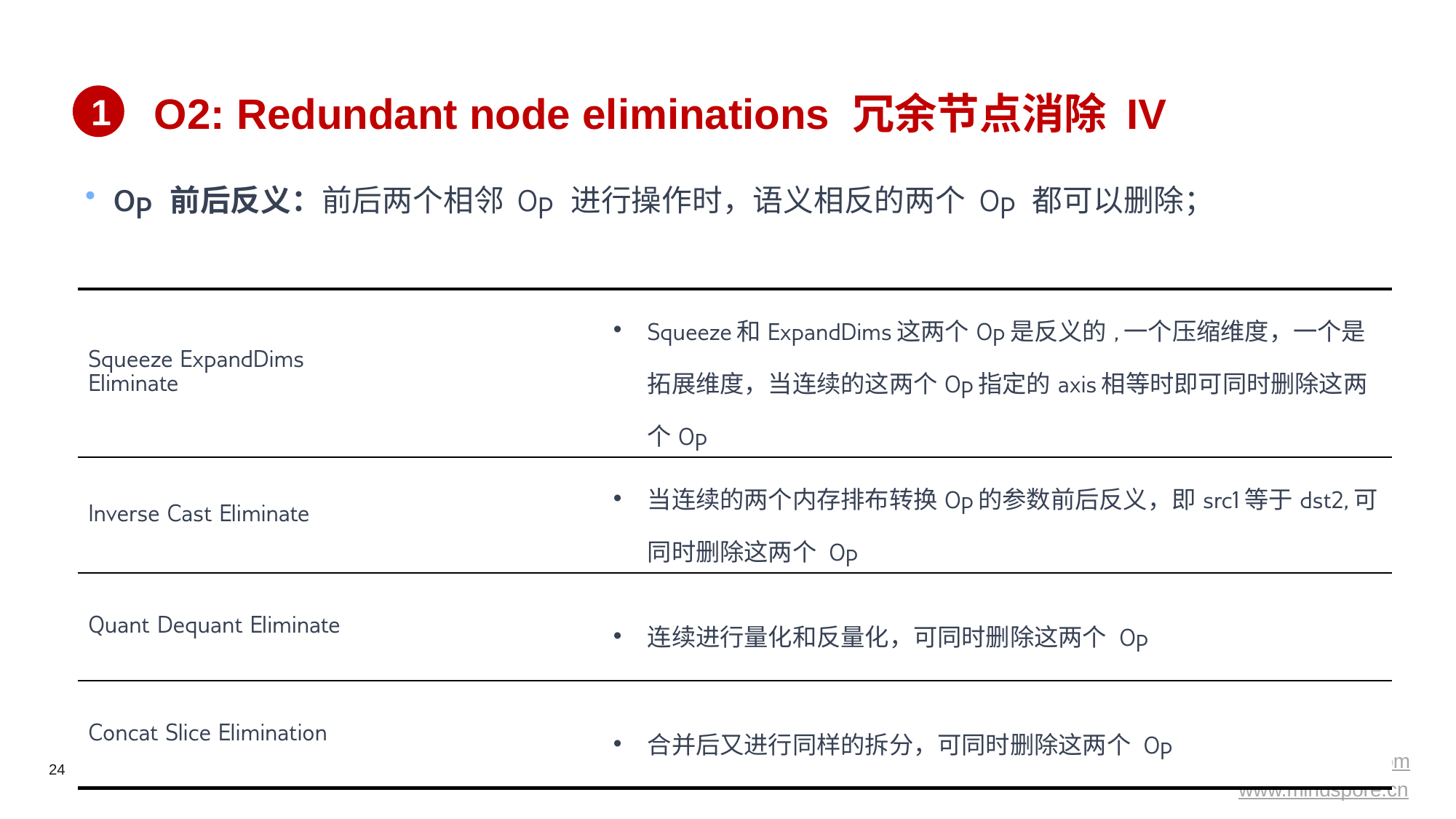

# O2: Redundant node eliminations 冗余节点消除 IV
1
Op 前后反义：前后两个相邻 Op 进行操作时，语义相反的两个 Op 都可以删除；
| Squeeze ExpandDims Eliminate |  | Squeeze和ExpandDims这两个Op是反义的,一个压缩维度，一个是拓展维度，当连续的这两个Op指定的axis相等时即可同时删除这两个Op |
| --- | --- | --- |
| Inverse Cast Eliminate |  | 当连续的两个内存排布转换Op的参数前后反义，即src1等于dst2,可同时删除这两个 Op |
| Quant Dequant Eliminate |  | 连续进行量化和反量化，可同时删除这两个 Op |
| Concat Slice Elimination |  | 合并后又进行同样的拆分，可同时删除这两个 Op |